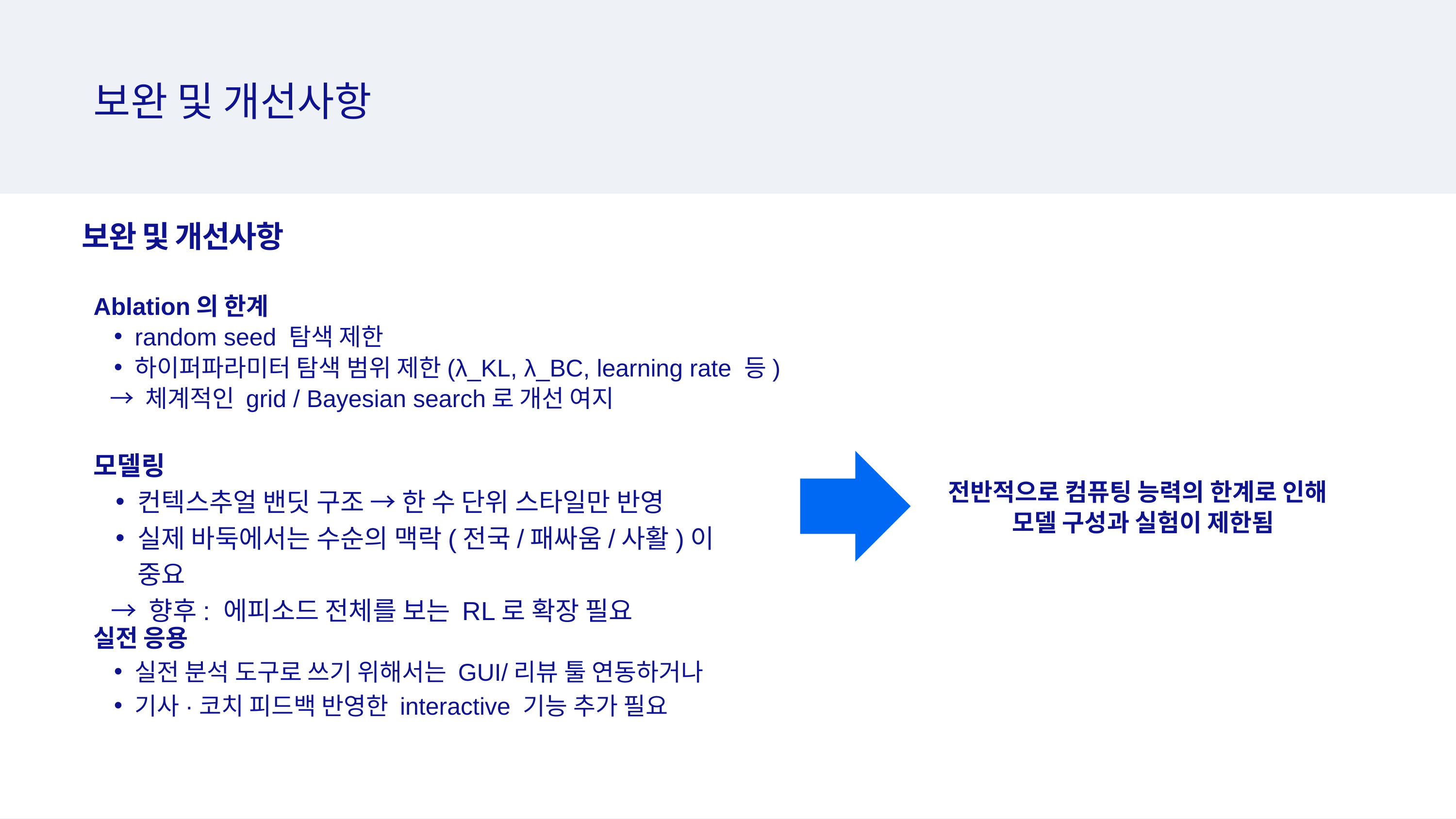

보완 및 개선사항

보완 및 개선사항
Ablation의 한계
random seed 탐색 제한
하이퍼파라미터 탐색 범위 제한(λ_KL, λ_BC, learning rate 등)
   → 체계적인 grid / Bayesian search로 개선 여지
모델링
컨텍스추얼 밴딧 구조 → 한 수 단위 스타일만 반영
실제 바둑에서는 수순의 맥락(전국/패싸움/사활)이 중요
   → 향후: 에피소드 전체를 보는 RL로 확장 필요

전반적으로 컴퓨팅 능력의 한계로 인해
 모델 구성과 실험이 제한됨
실전 응용
실전 분석 도구로 쓰기 위해서는 GUI/리뷰 툴 연동하거나
기사·코치 피드백 반영한 interactive 기능 추가 필요